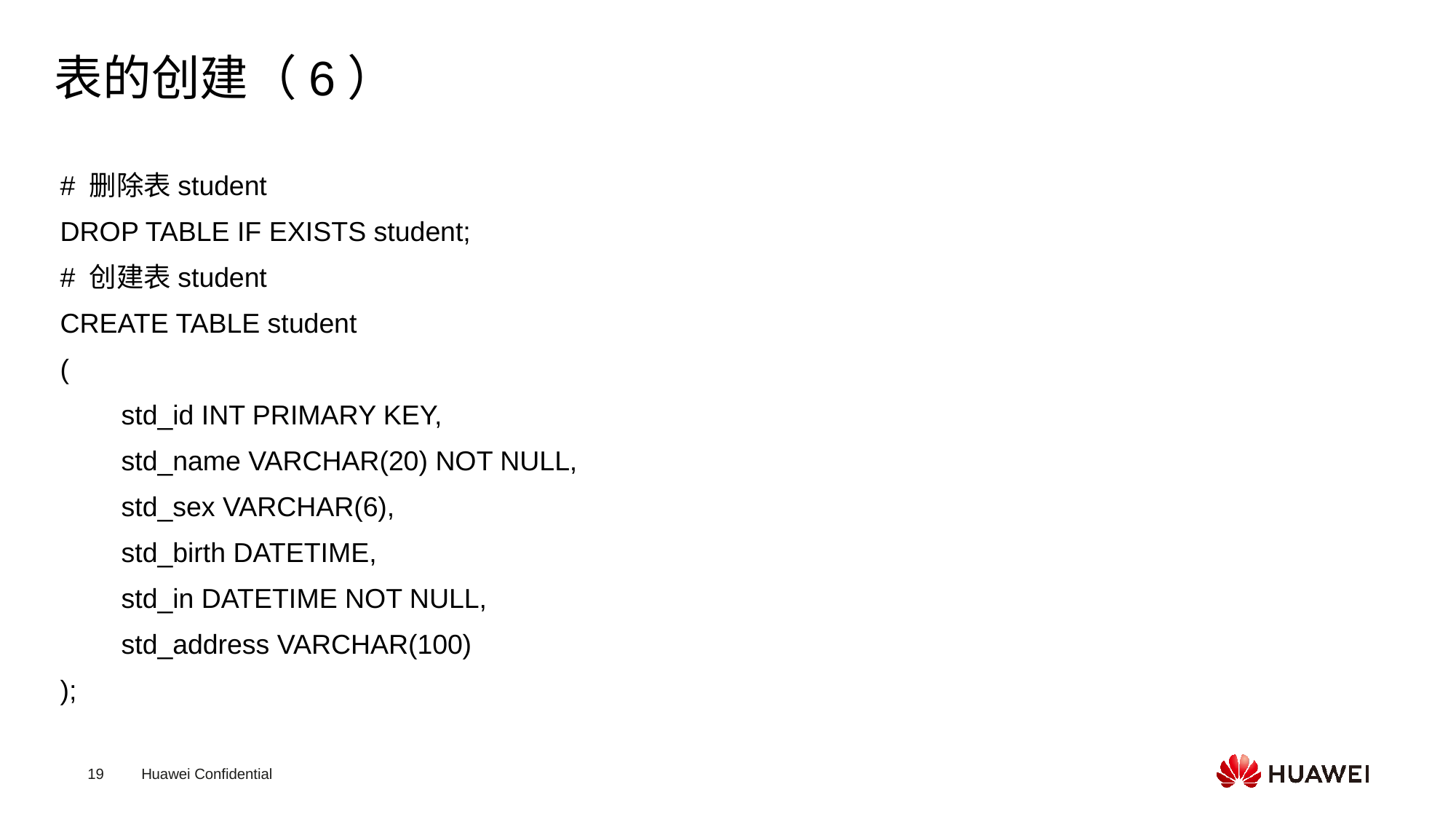

# 表的创建（6）
# 删除表student
DROP TABLE IF EXISTS student;
# 创建表student
CREATE TABLE student
(
        std_id INT PRIMARY KEY,
        std_name VARCHAR(20) NOT NULL,
        std_sex VARCHAR(6),
        std_birth DATETIME,
        std_in DATETIME NOT NULL,
        std_address VARCHAR(100)
);
Text
Text
Text
Text
Text
Text
Text
Text
Text
Text
Text
Text
Text
Text
Text
Text
Text
Text
Text
Text
Text
Text
Text
Text
Text
Text
Text
Text
Text
Text
Text
Text
Text
Text
Text
Text
Text
Text
Text
Text
Text
Text
Text
Text
Text
Text